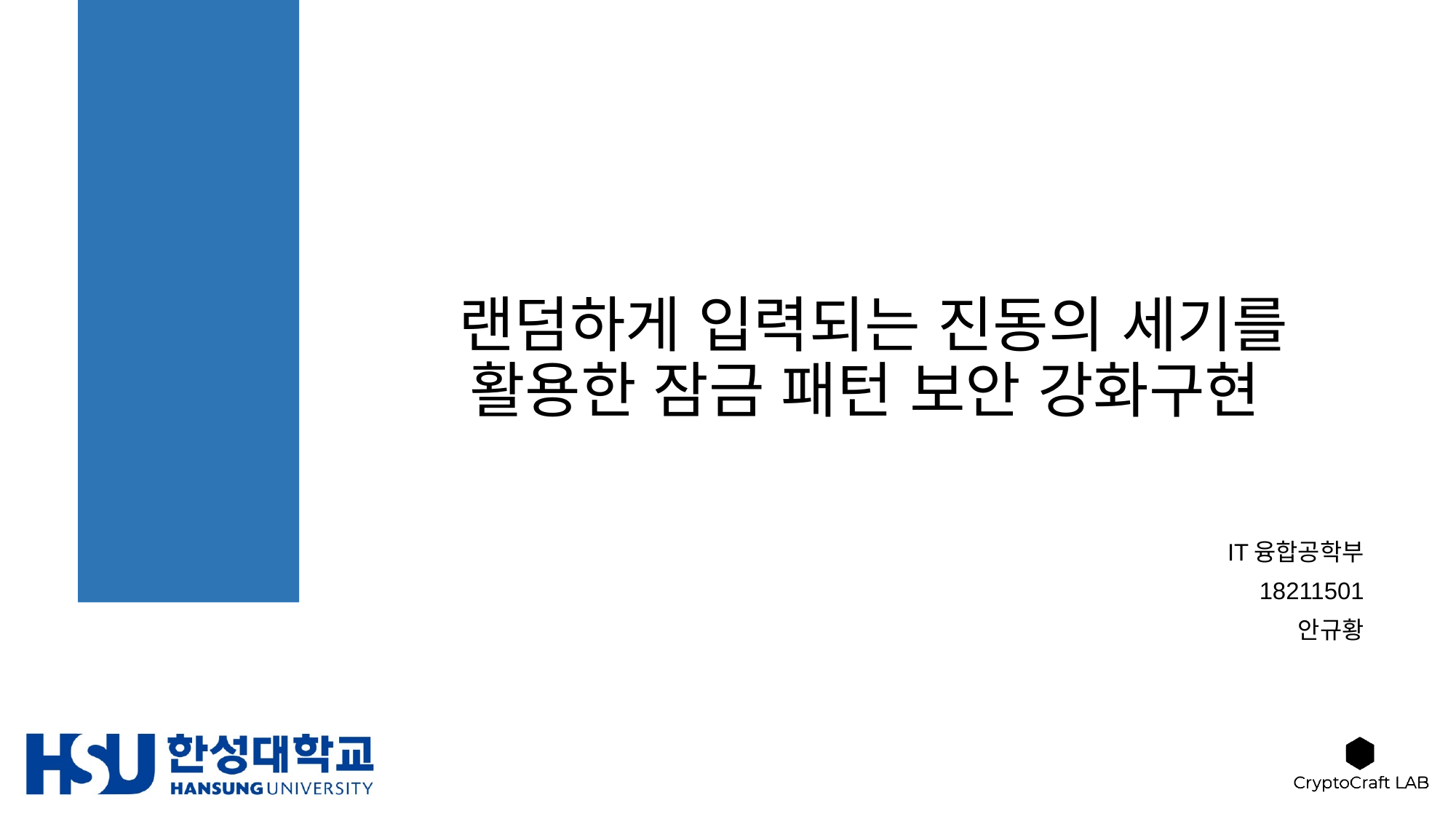

# 랜덤하게 입력되는 진동의 세기를 활용한 잠금 패턴 보안 강화구현

IT융합공학부
18211501
안규황